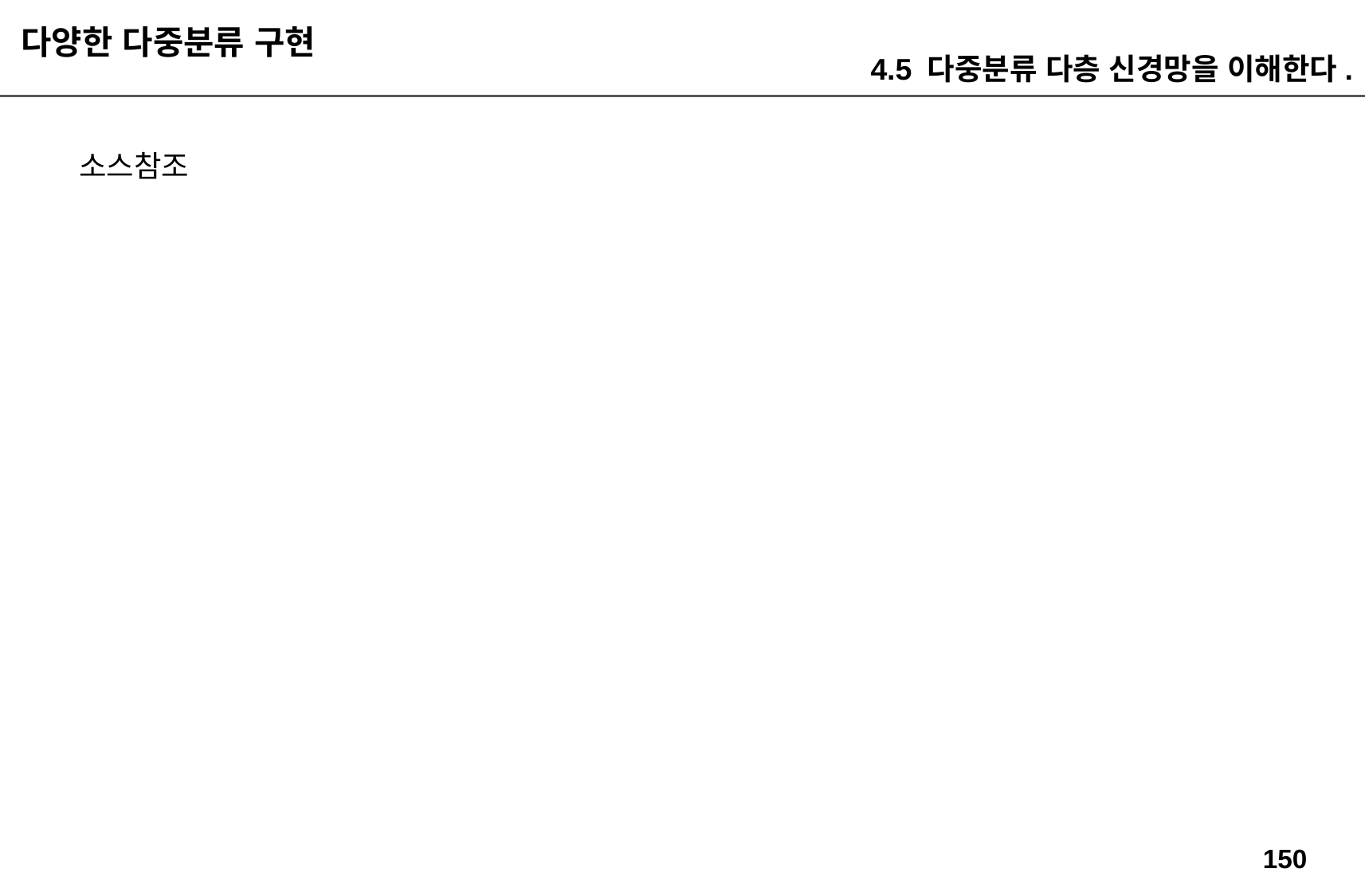

다양한 다중분류 구현
4.5 다중분류 다층 신경망을 이해한다.
소스참조